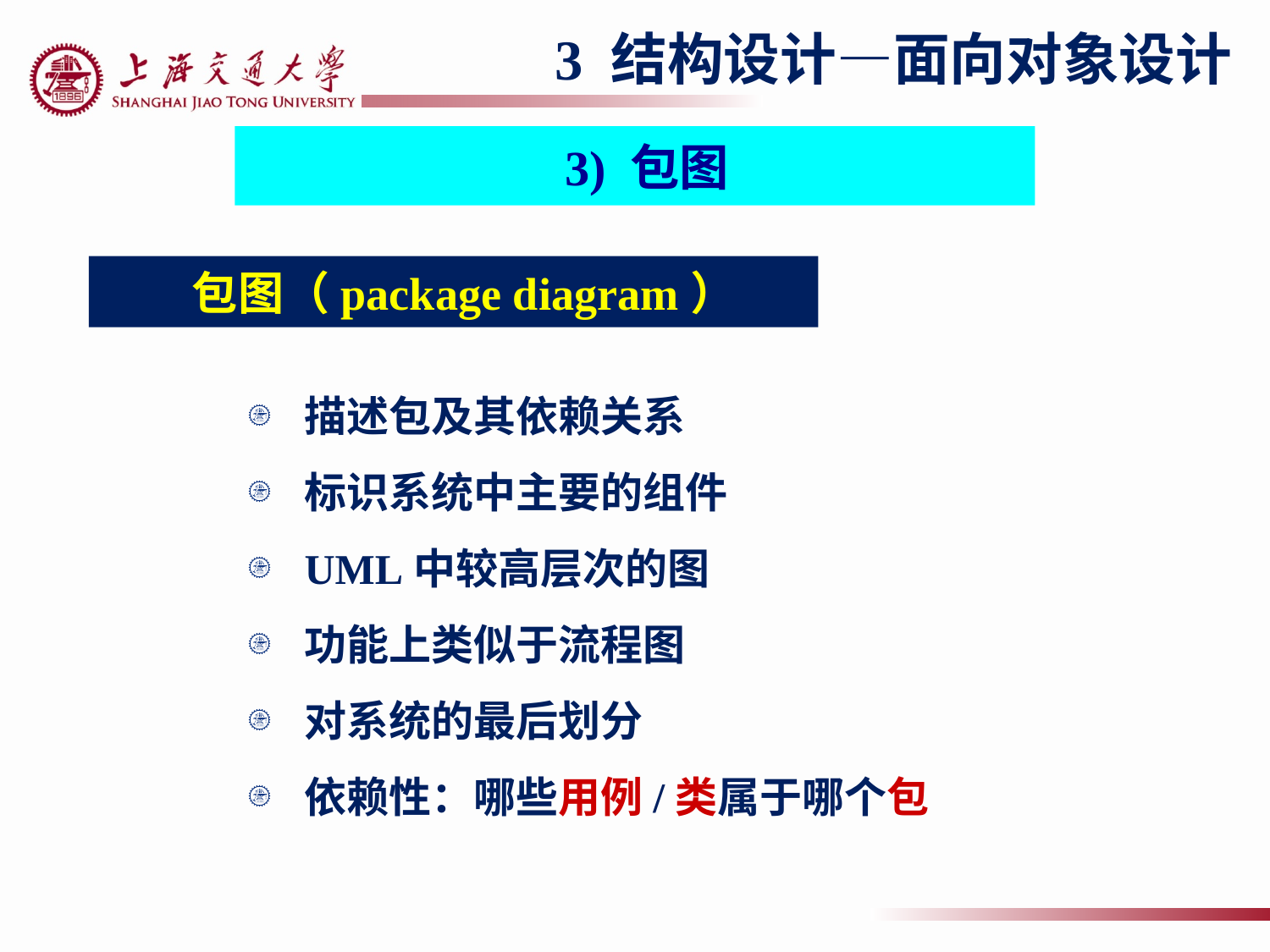

3 结构设计—面向对象设计
  3) 包图
 包图（package diagram）
描述包及其依赖关系
标识系统中主要的组件
UML中较高层次的图
功能上类似于流程图
对系统的最后划分
依赖性：哪些用例/类属于哪个包